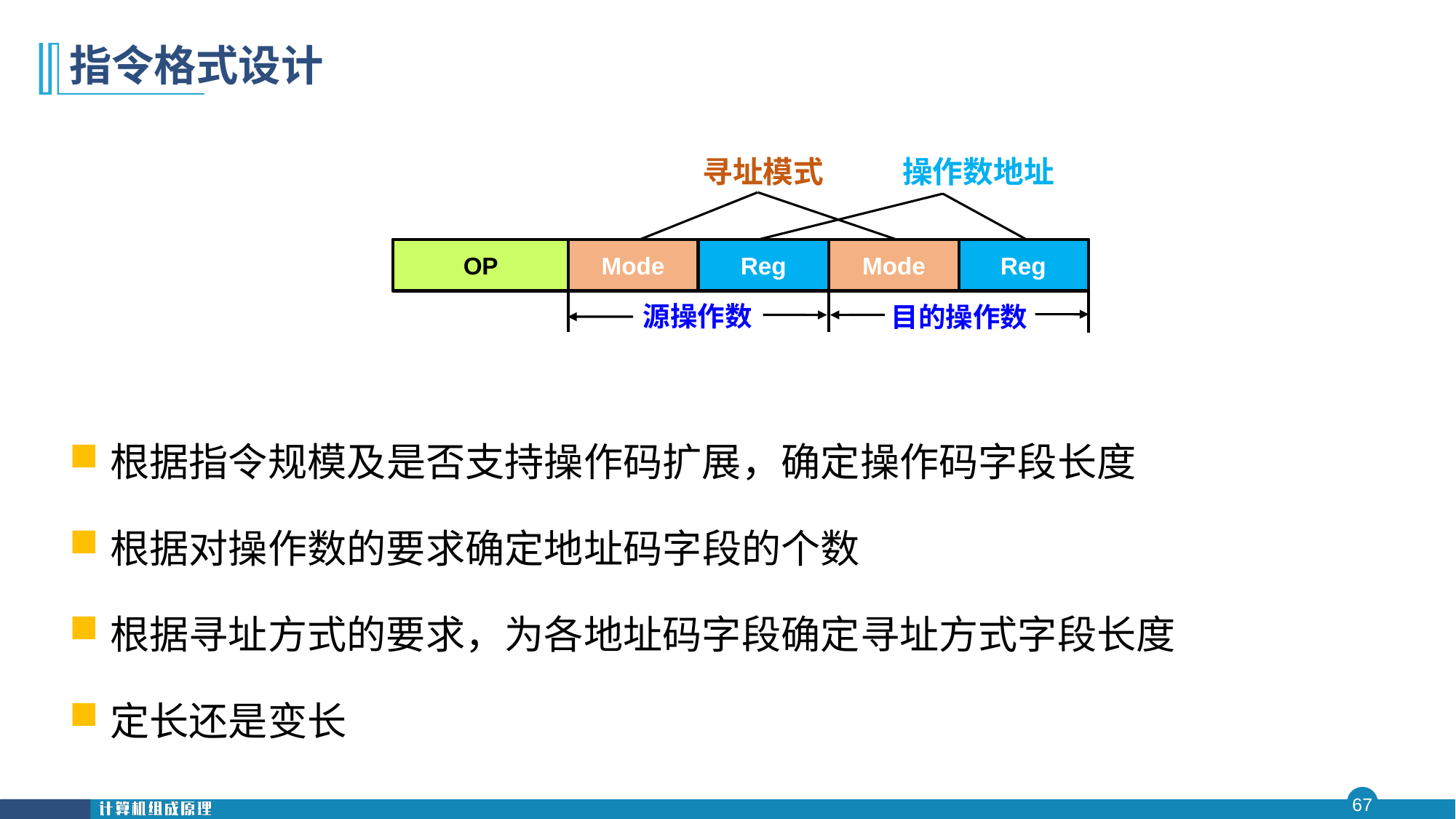

# 指令格式设计
寻址模式

操作数地址

Mode
Reg
Mode
Reg
OP
源操作数

目的操作数

根据指令规模及是否支持操作码扩展，确定操作码字段长度
根据对操作数的要求确定地址码字段的个数
根据寻址方式的要求，为各地址码字段确定寻址方式字段长度
定长还是变长